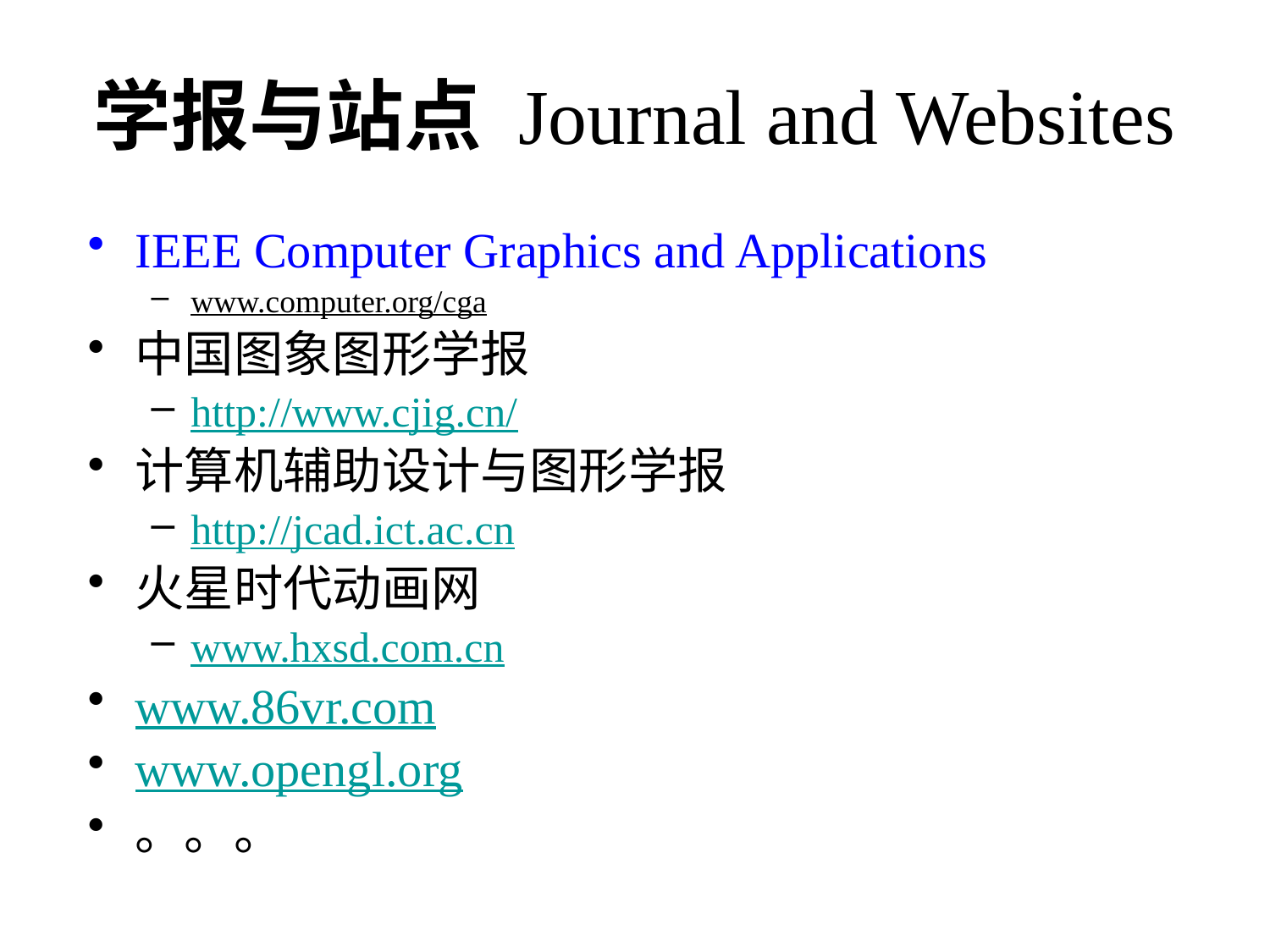

# 学报与站点 Journal and Websites
IEEE Computer Graphics and Applications
www.computer.org/cga
中国图象图形学报
http://www.cjig.cn/
计算机辅助设计与图形学报
http://jcad.ict.ac.cn
火星时代动画网
www.hxsd.com.cn
www.86vr.com
www.opengl.org
。。。